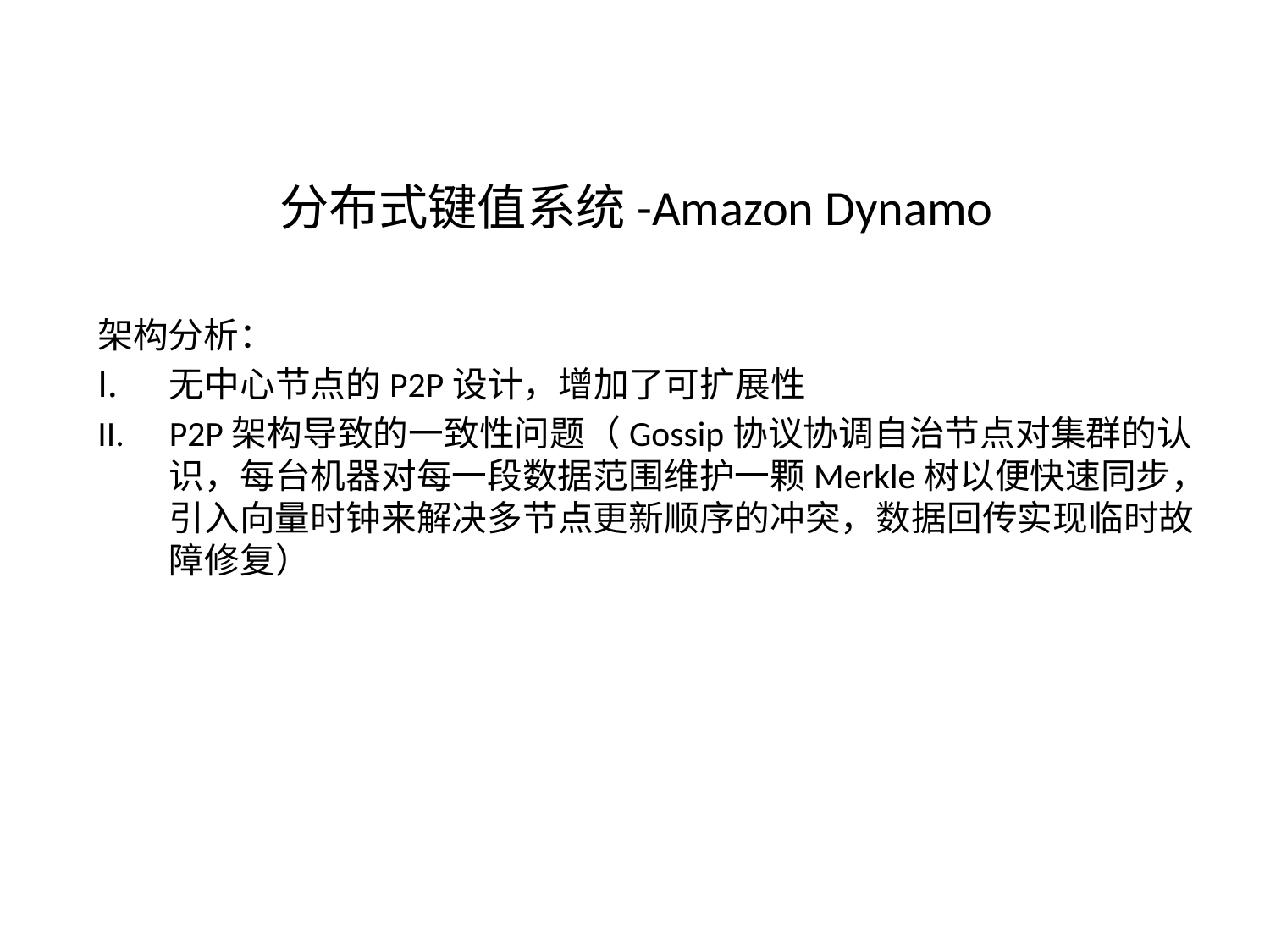

# 分布式键值系统-Amazon Dynamo
架构分析：
无中心节点的P2P设计，增加了可扩展性
P2P架构导致的一致性问题（Gossip协议协调自治节点对集群的认识，每台机器对每一段数据范围维护一颗Merkle树以便快速同步，引入向量时钟来解决多节点更新顺序的冲突，数据回传实现临时故障修复）